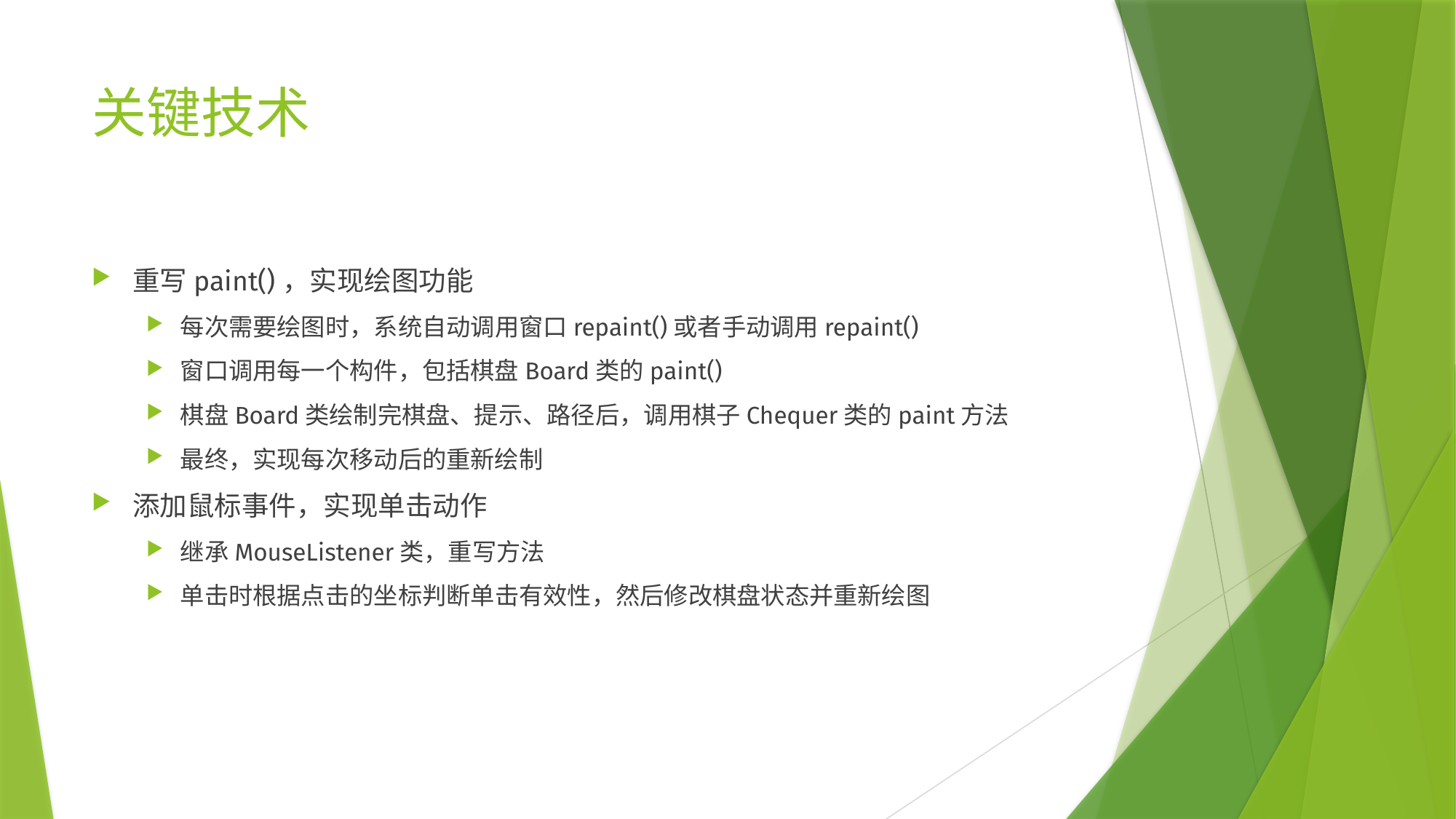

# 关键技术
重写paint()，实现绘图功能
每次需要绘图时，系统自动调用窗口repaint()或者手动调用repaint()
窗口调用每一个构件，包括棋盘Board类的paint()
棋盘Board类绘制完棋盘、提示、路径后，调用棋子Chequer类的paint方法
最终，实现每次移动后的重新绘制
添加鼠标事件，实现单击动作
继承MouseListener类，重写方法
单击时根据点击的坐标判断单击有效性，然后修改棋盘状态并重新绘图